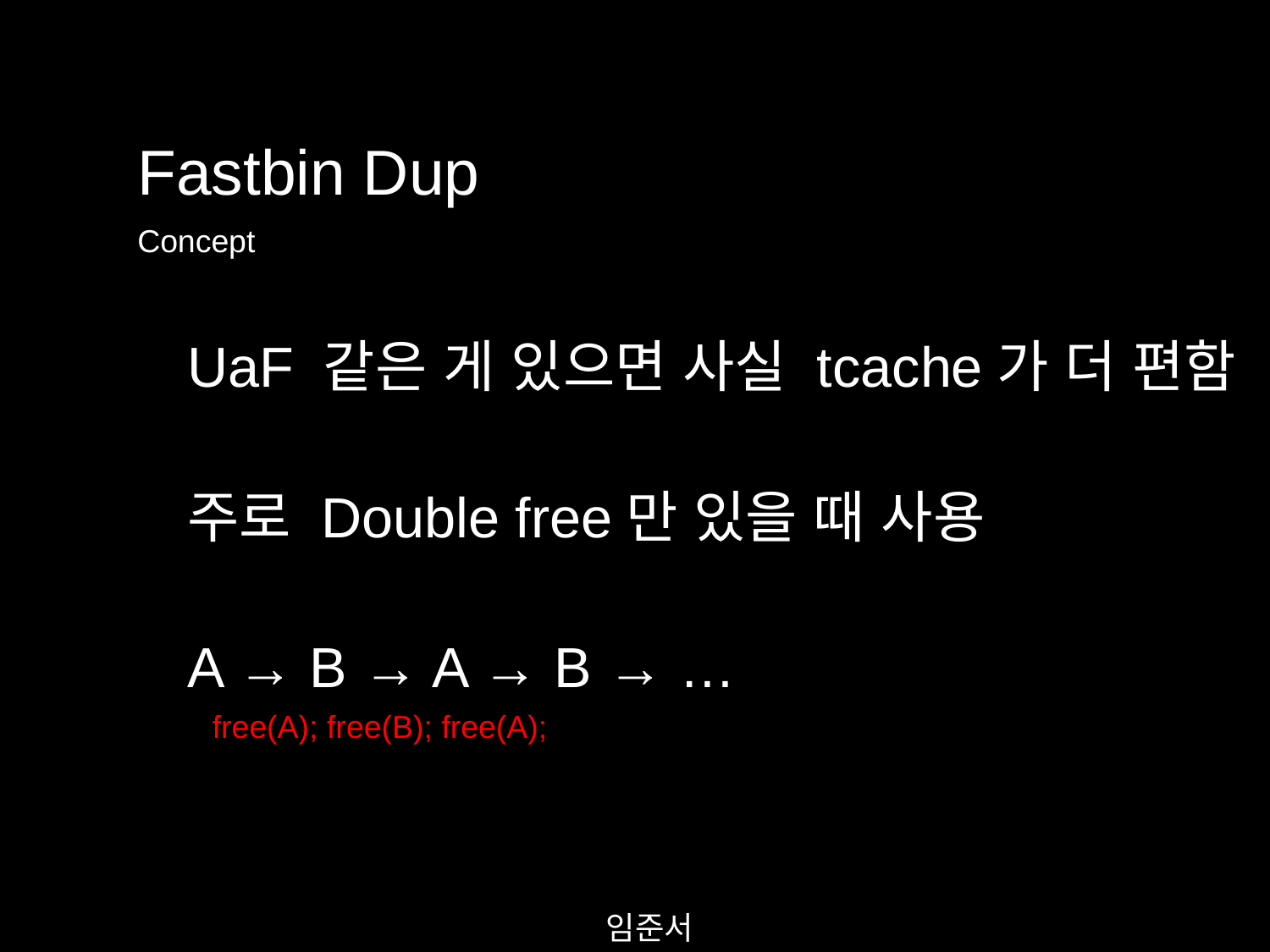

Fastbin Dup
Concept
UaF 같은 게 있으면 사실 tcache가 더 편함
주로 Double free만 있을 때 사용
A → B → A → B → …
free(A); free(B); free(A);

임준서